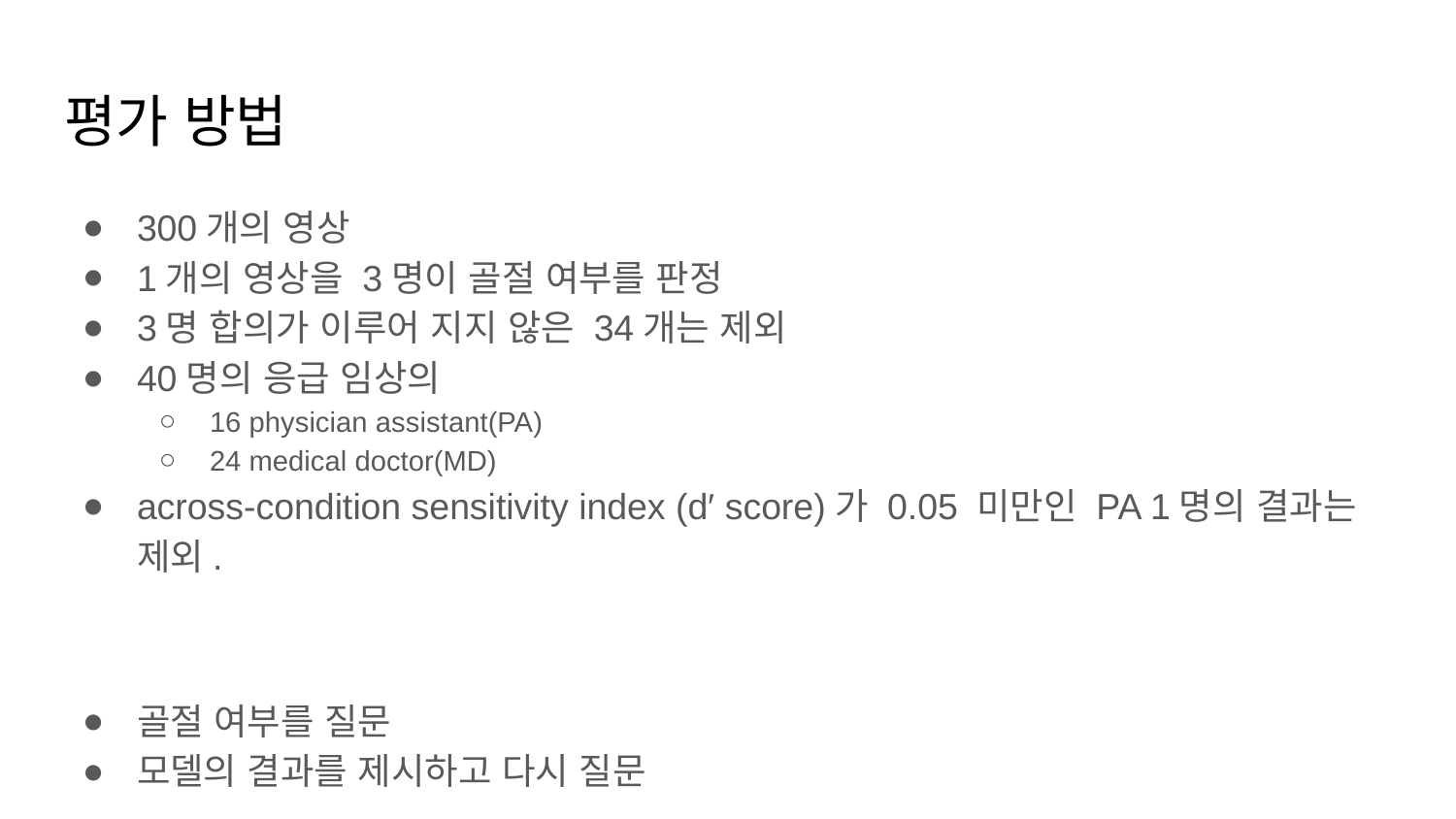

# 평가 방법
300개의 영상
1개의 영상을 3명이 골절 여부를 판정
3명 합의가 이루어 지지 않은 34개는 제외
40명의 응급 임상의
16 physician assistant(PA)
24 medical doctor(MD)
across-condition sensitivity index (d′ score)가 0.05 미만인 PA 1명의 결과는 제외.

골절 여부를 질문
모델의 결과를 제시하고 다시 질문